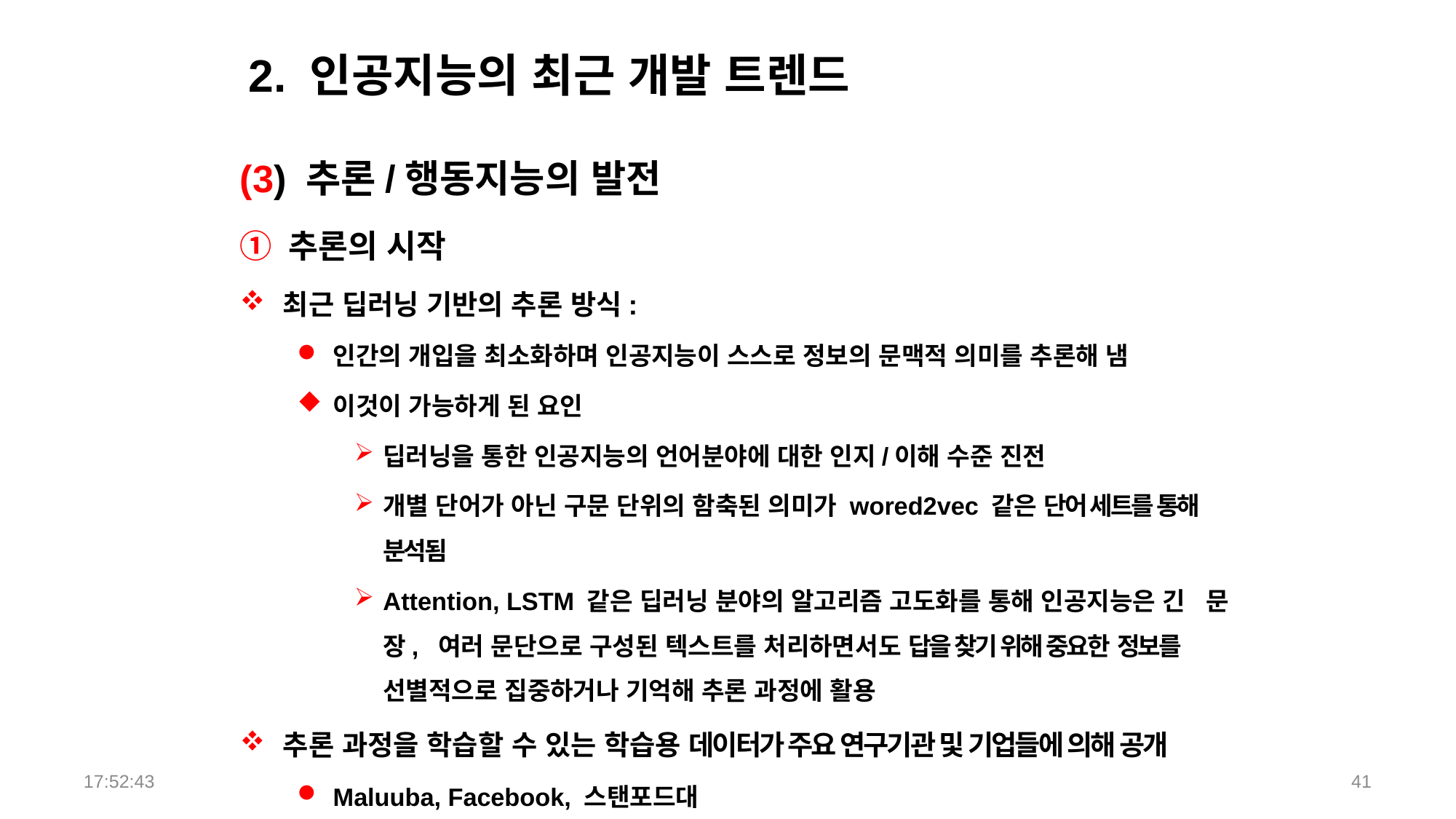

# 2. 인공지능의 최근 개발 트렌드
(3) 추론/행동지능의 발전
① 추론의 시작
최근 딥러닝 기반의 추론 방식:
인간의 개입을 최소화하며 인공지능이 스스로 정보의 문맥적 의미를 추론해 냄
이것이 가능하게 된 요인
딥러닝을 통한 인공지능의 언어분야에 대한 인지/이해 수준 진전
개별 단어가 아닌 구문 단위의 함축된 의미가 wored2vec 같은 단어 세트를 통해  분석됨
Attention, LSTM 같은 딥러닝 분야의 알고리즘 고도화를 통해 인공지능은 긴   문장,  여러 문단으로 구성된 텍스트를 처리하면서도 답을 찾기 위해 중요한  정보를 선별적으로 집중하거나 기억해 추론 과정에 활용
추론 과정을 학습할 수 있는 학습용 데이터가 주요 연구기관 및 기업들에 의해 공개
Maluuba, Facebook, 스탠포드대
17:52:43
41